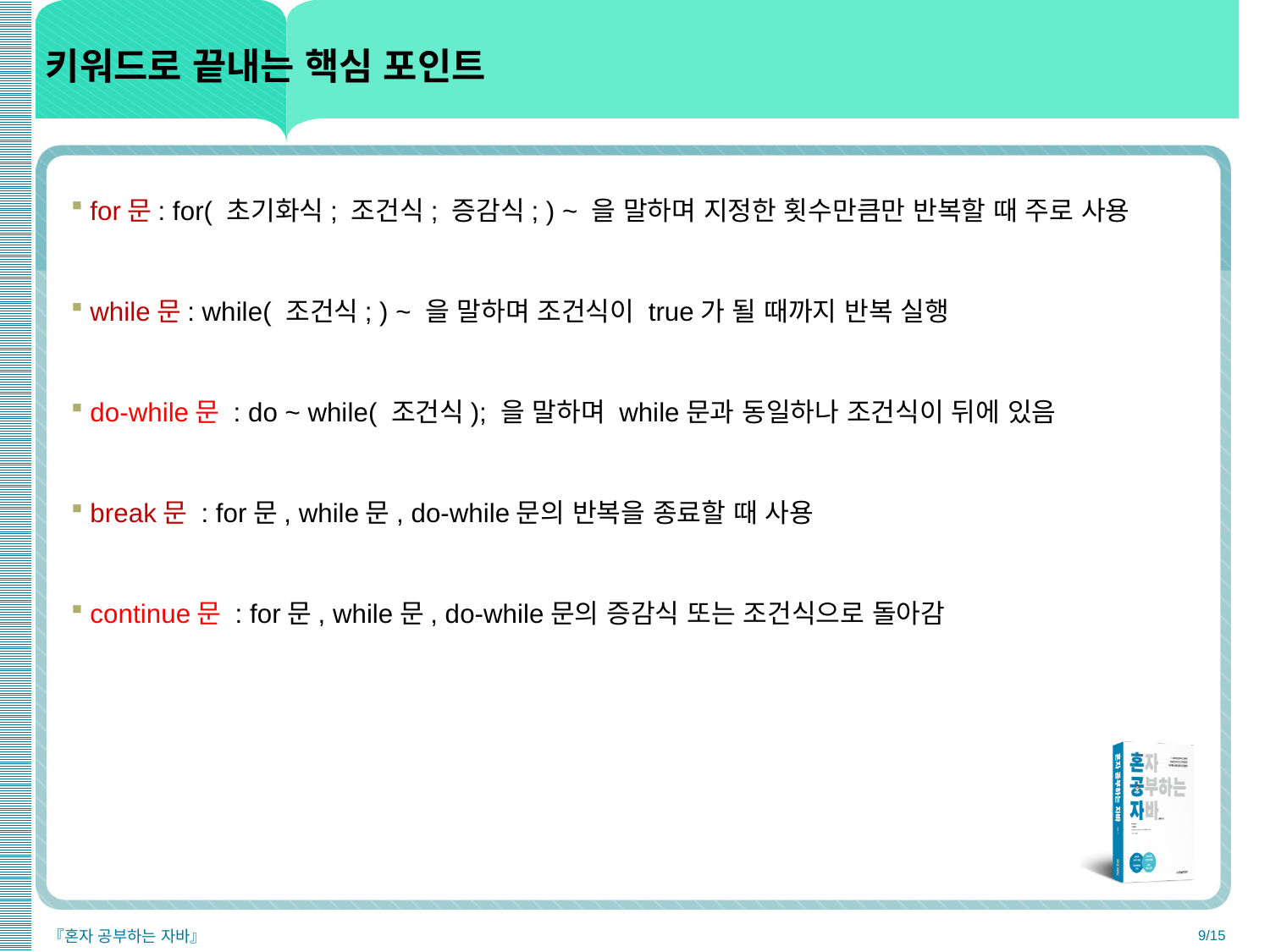

# 키워드로 끝내는 핵심 포인트

for문: for( 초기화식; 조건식; 증감식; ) ~ 을 말하며 지정한 횟수만큼만 반복할 때 주로 사용

while문: while( 조건식; ) ~ 을 말하며 조건식이 true가 될 때까지 반복 실행

do-while문 : do ~ while( 조건식); 을 말하며 while문과 동일하나 조건식이 뒤에 있음

break문 : for문, while문, do-while문의 반복을 종료할 때 사용

continue문 : for문, while문, do-while문의 증감식 또는 조건식으로 돌아감